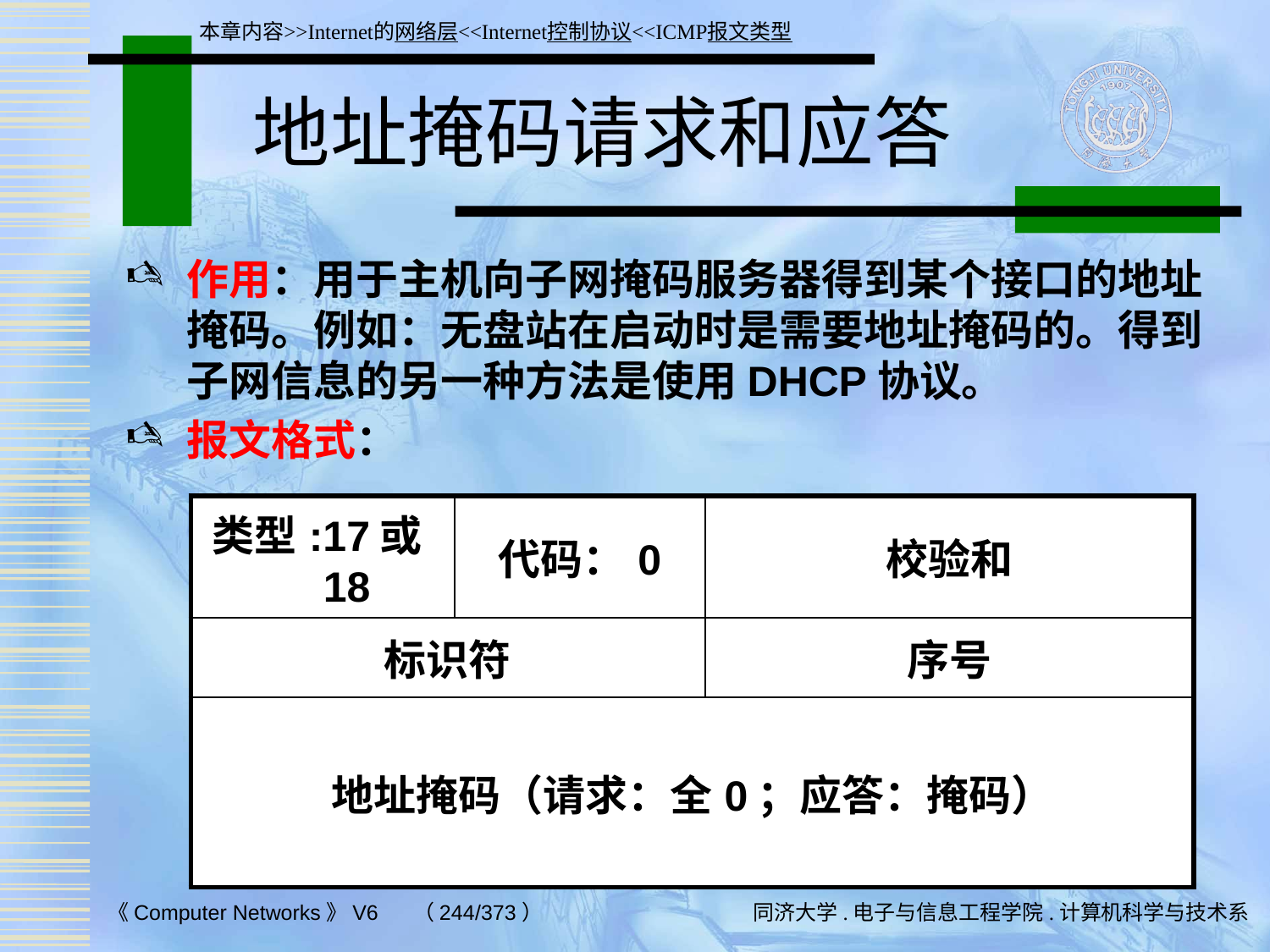

本章内容>>Internet的网络层<<Internet控制协议<<ICMP报文类型
# 地址掩码请求和应答
作用：用于主机向子网掩码服务器得到某个接口的地址掩码。例如：无盘站在启动时是需要地址掩码的。得到子网信息的另一种方法是使用DHCP协议。
报文格式：
| 类型:17或18 | 代码：0 | 校验和 |
| --- | --- | --- |
| 标识符 |  | 序号 |
| 地址掩码（请求：全0；应答：掩码） |  |  |